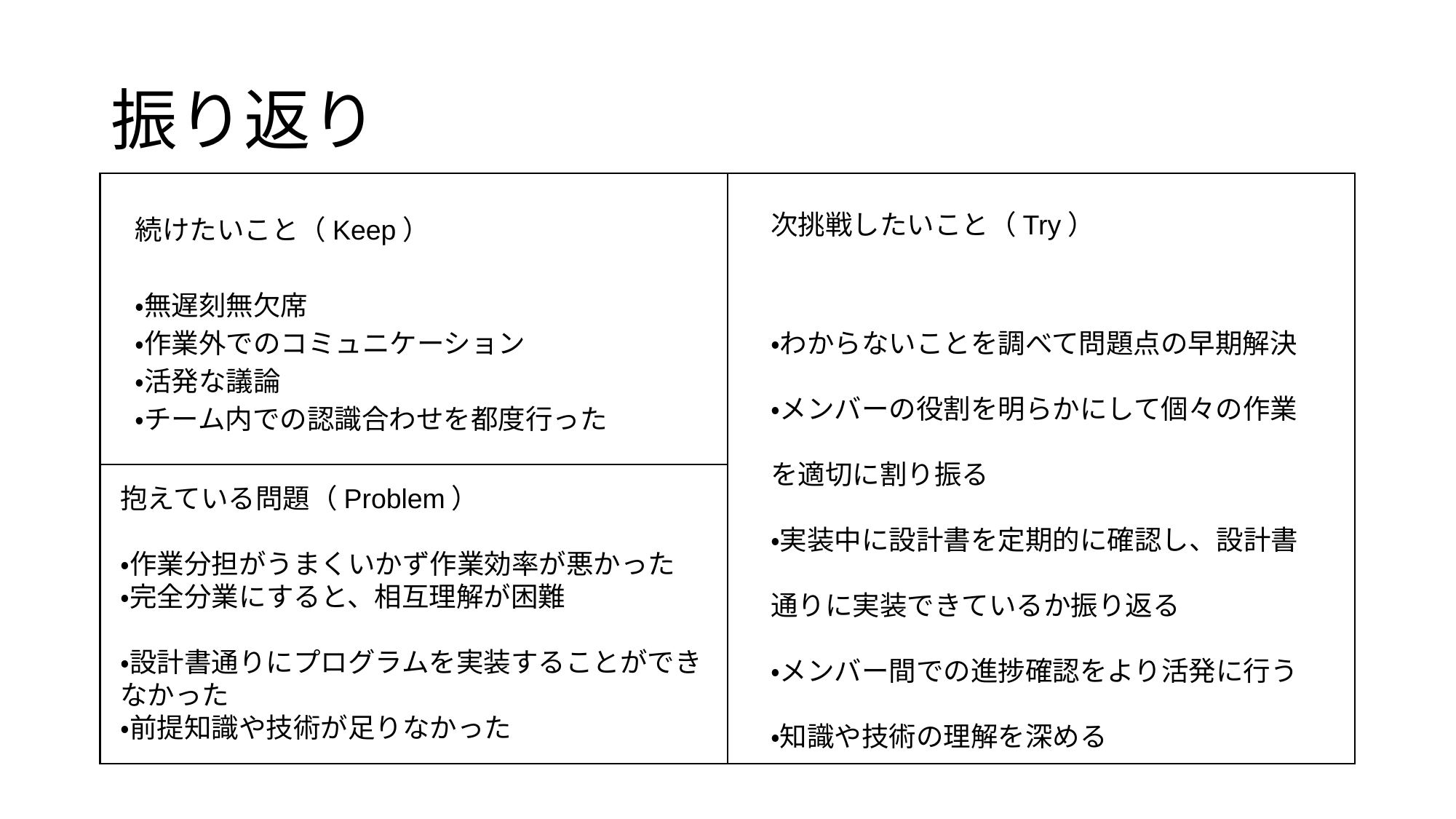

# 振り返り
次挑戦したいこと（Try）
Ｇ

続けたいこと（Keep）

・無遅刻無欠席
・作業外でのコミュニケーション
・活発な議論
・チーム内での認識合わせを都度行った

次挑戦したいこと（Try）
・わからないことを調べて問題点の早期解決
・メンバーの役割を明らかにして個々の作業を適切に割り振る
・実装中に設計書を定期的に確認し、設計書通りに実装できているか振り返る
・メンバー間での進捗確認をより活発に行う
・知識や技術の理解を深める

抱えている問題（Problem）

・作業分担がうまくいかず作業効率が悪かった
・完全分業にすると、相互理解が困難

・設計書通りにプログラムを実装することができなかった
・前提知識や技術が足りなかった